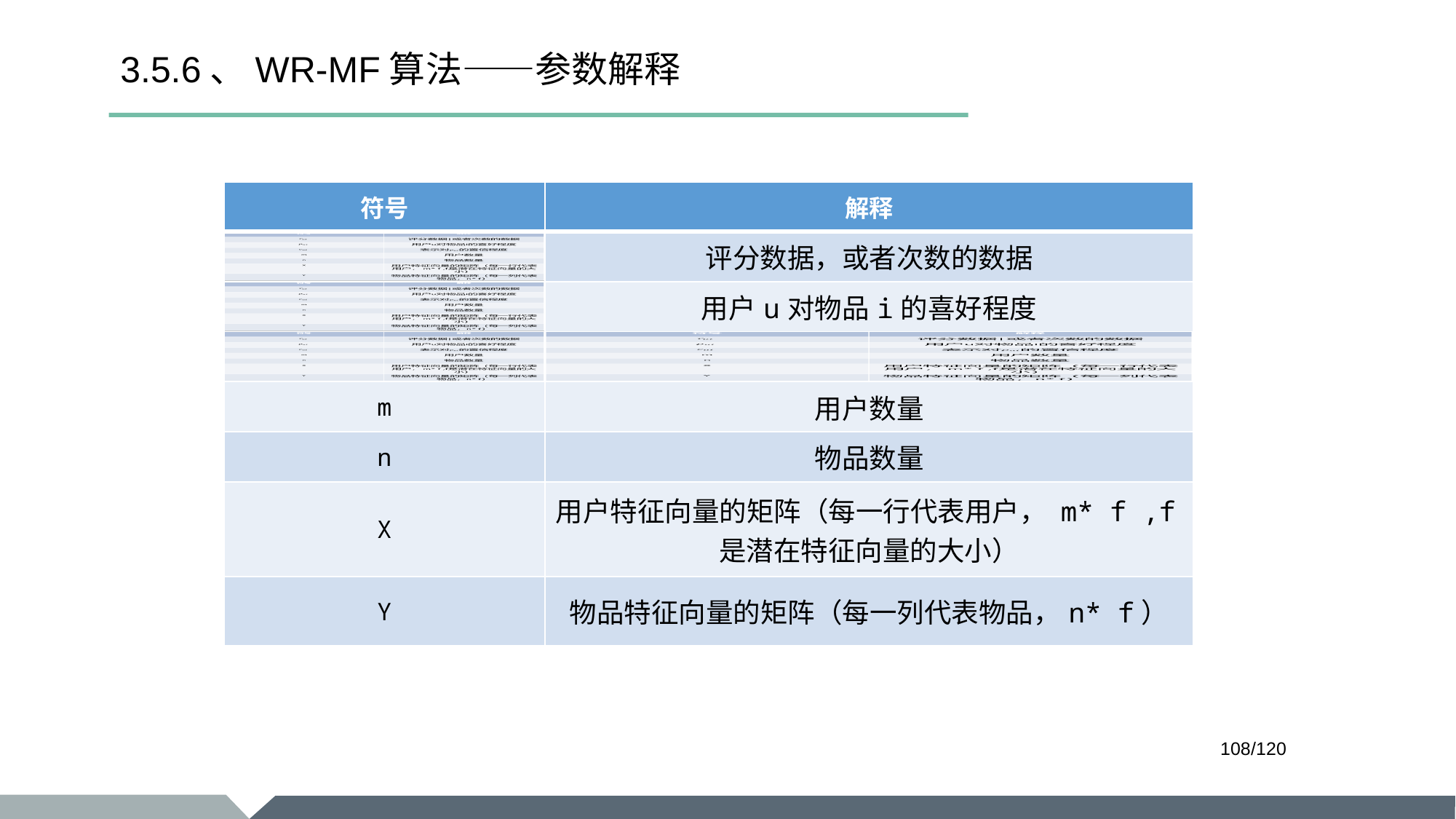

# 3.5.6、WR-MF算法——参数解释

| 符号 | 解释 |
| --- | --- |
|  | 评分数据，或者次数的数据 |
|  | 用户u对物品i的喜好程度 |
|  |  |
| m | 用户数量 |
| n | 物品数量 |
| X | 用户特征向量的矩阵（每一行代表用户， m\* f ,f是潜在特征向量的大小） |
| Y | 物品特征向量的矩阵（每一列代表物品，n\* f） |
108/120